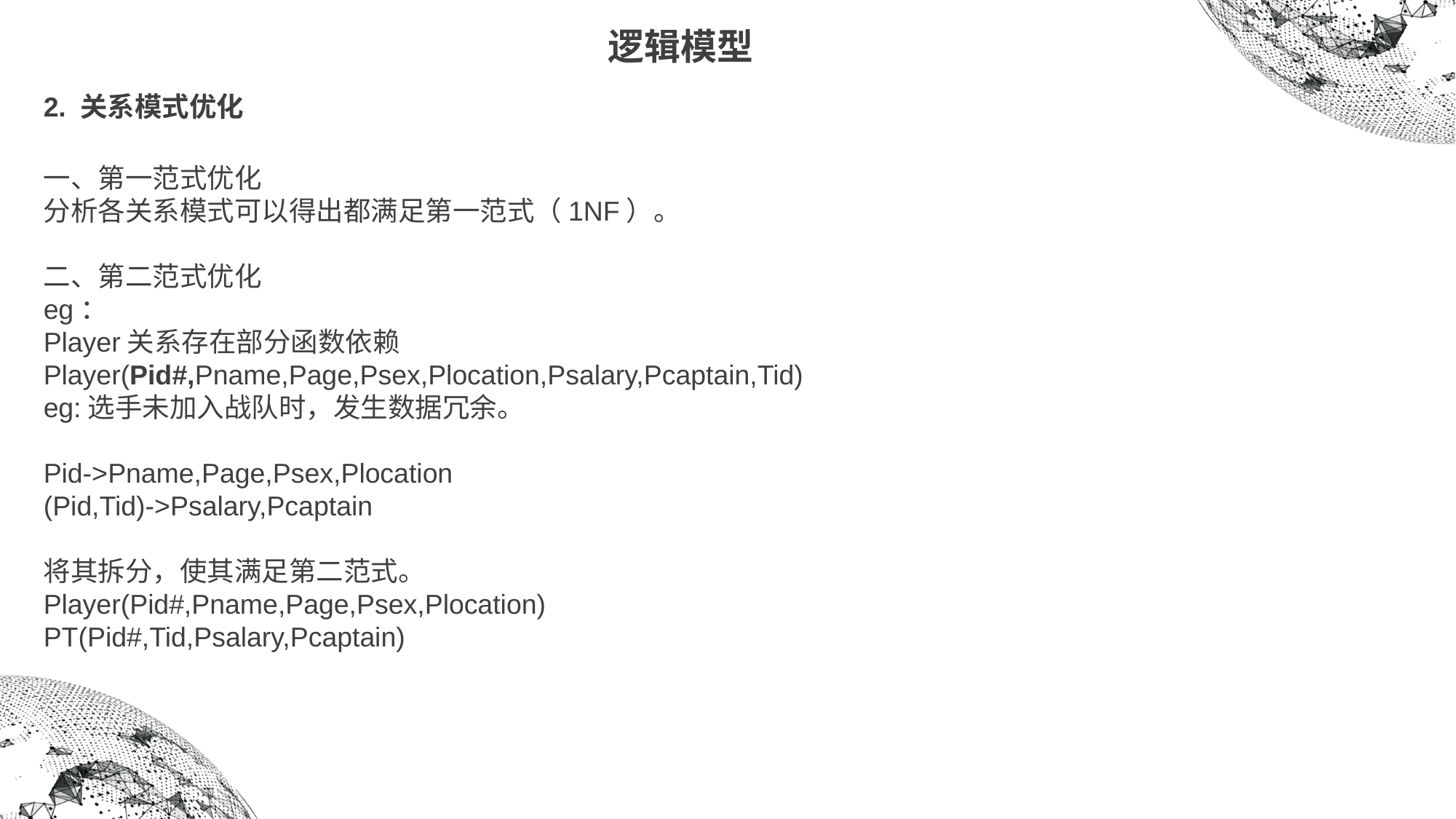

逻辑模型
2. 关系模式优化
一、第一范式优化
分析各关系模式可以得出都满足第一范式（1NF）。

二、第二范式优化
eg：
Player关系存在部分函数依赖
Player(Pid#,Pname,Page,Psex,Plocation,Psalary,Pcaptain,Tid)
eg:选手未加入战队时，发生数据冗余。

Pid->Pname,Page,Psex,Plocation
(Pid,Tid)->Psalary,Pcaptain

将其拆分，使其满足第二范式。
Player(Pid#,Pname,Page,Psex,Plocation) PT(Pid#,Tid,Psalary,Pcaptain)